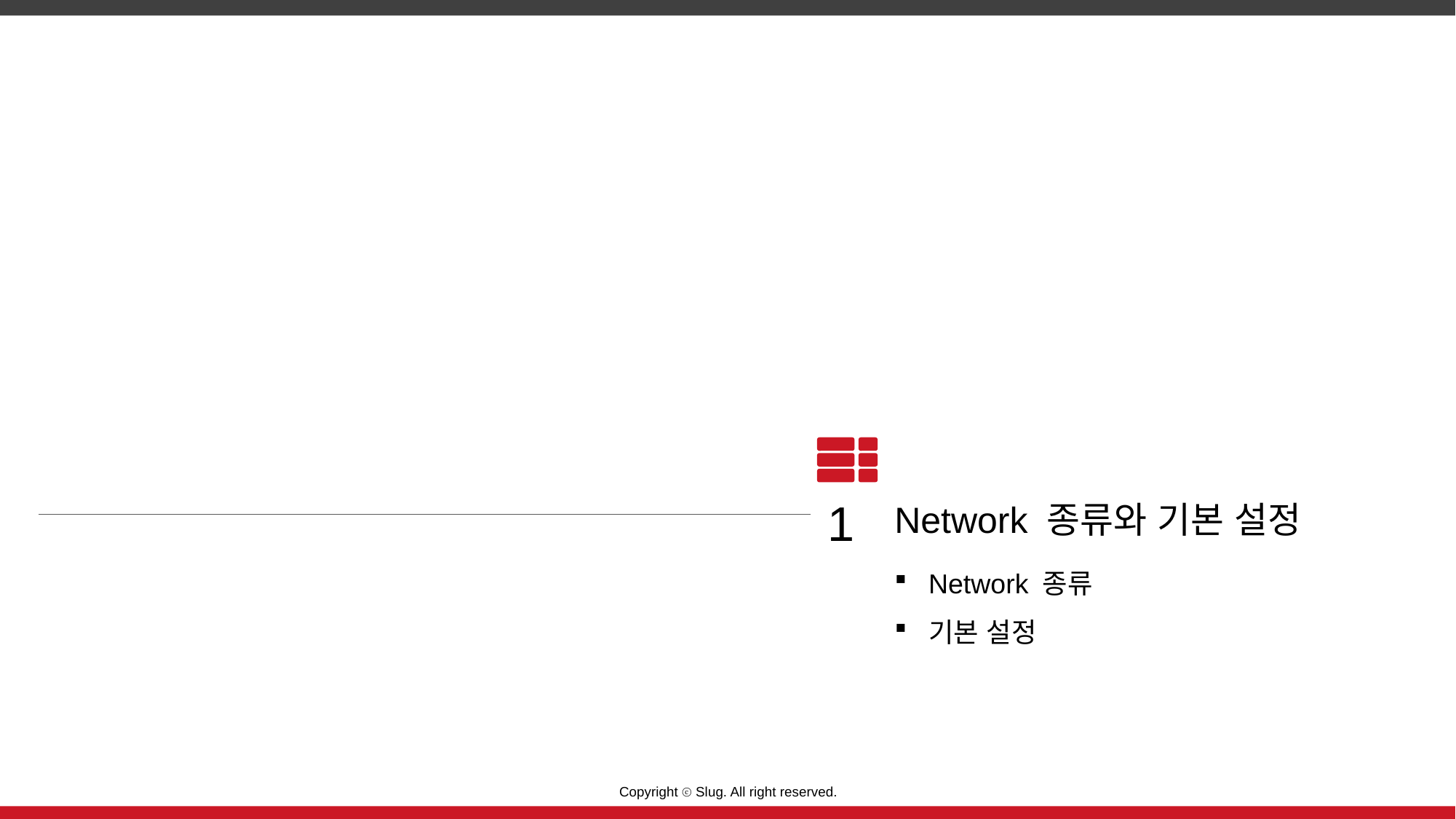

1
Network 종류와 기본 설정
Network 종류
기본 설정